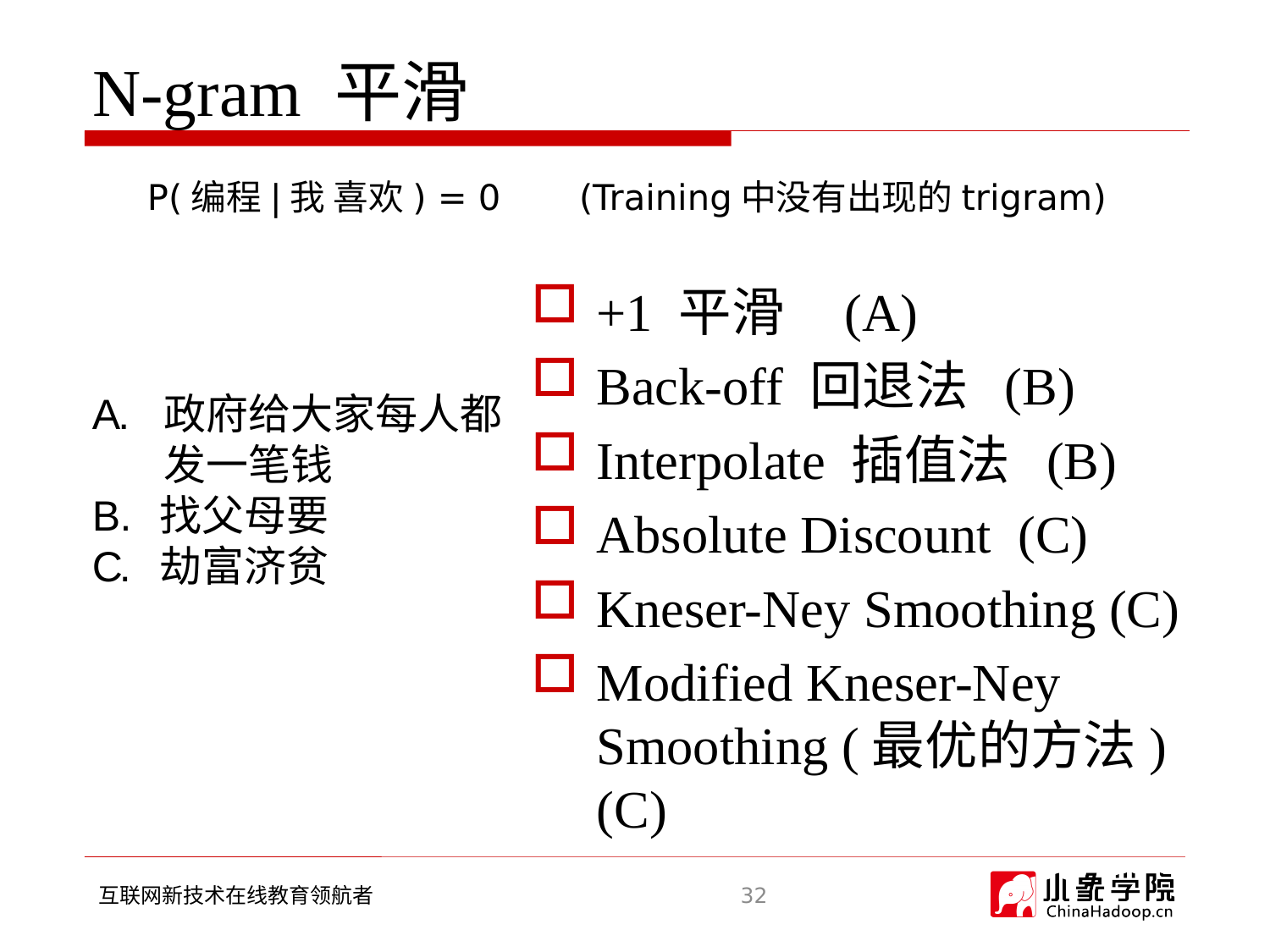

# N-gram 平滑
P(编程|我 喜欢) = 0       (Training中没有出现的trigram)

+1 平滑    (A)
Back-off 回退法  (B)
Interpolate 插值法  (B)
Absolute Discount  (C)
Kneser-Ney Smoothing (C)
Modified Kneser-Ney  Smoothing (最优的方法) (C)
政府给大家每人都发一笔钱
 找父母要
 劫富济贫
32